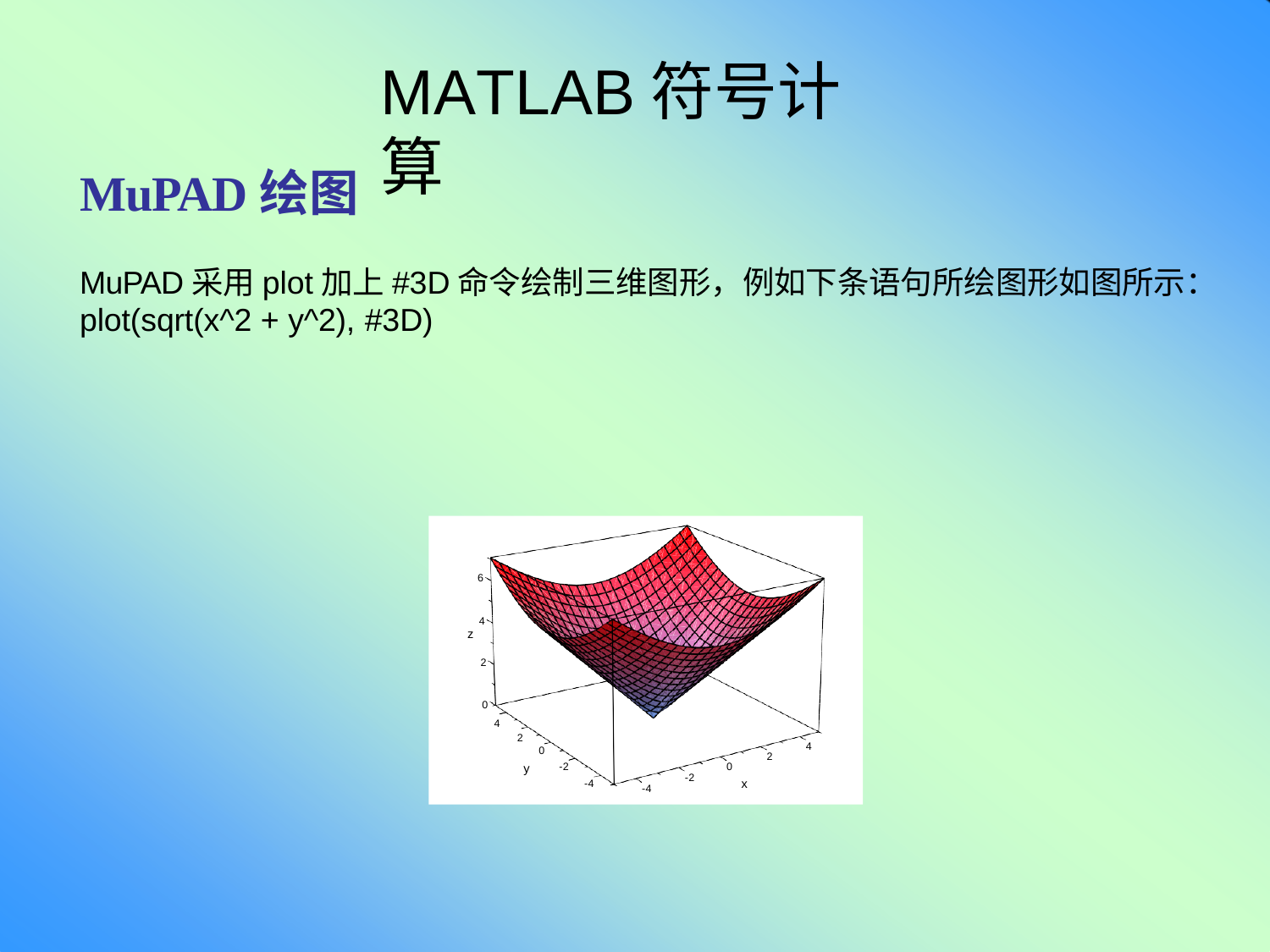

# MATLAB符号计算
MuPAD绘图
MuPAD采用plot加上#3D命令绘制三维图形，例如下条语句所绘图形如图所示：
plot(sqrt(x^2 + y^2), #3D)

6

4
z

2

0
4
2
4
0
2
-2
0
y
-2
x
-4
-4